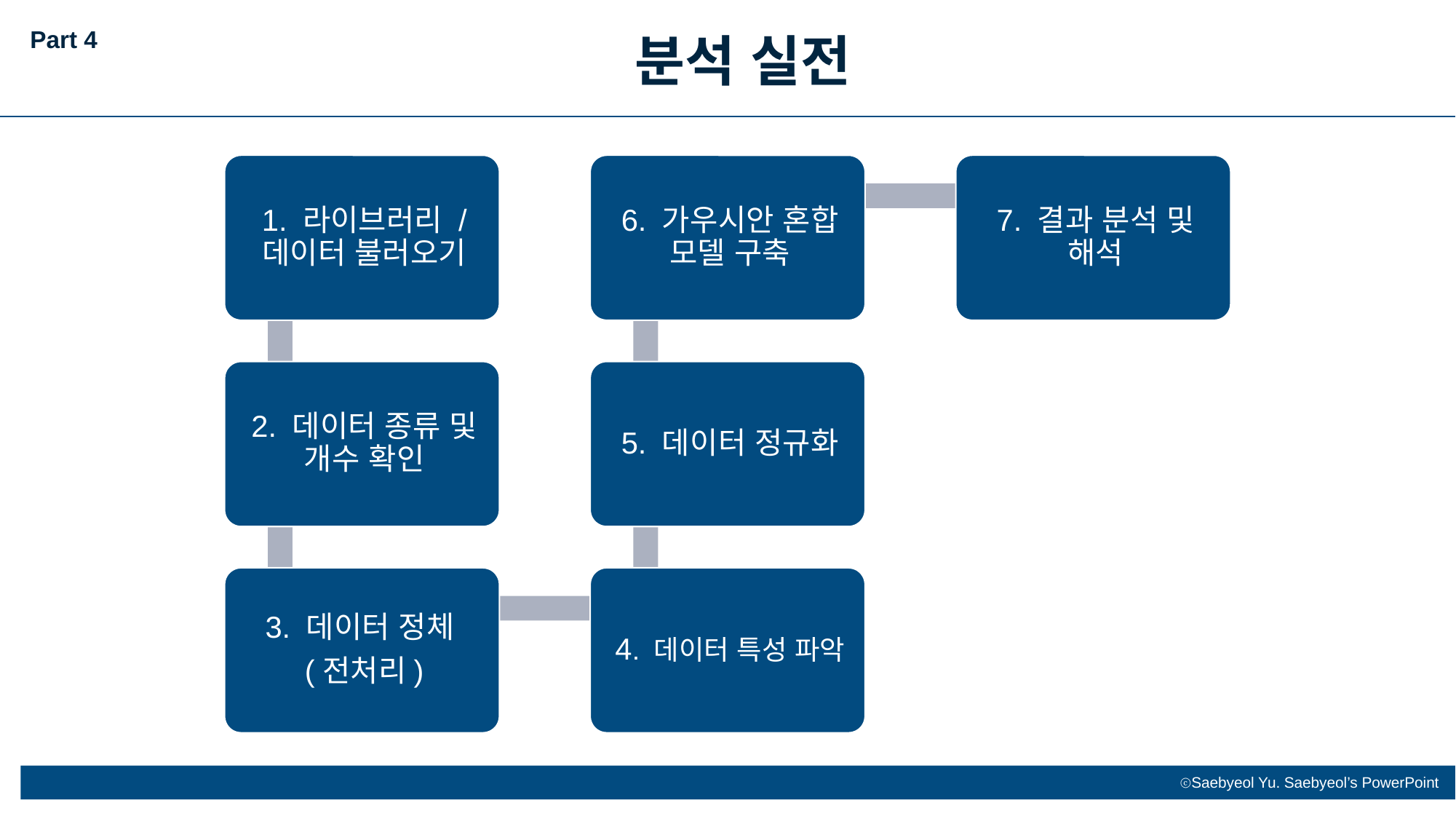

Part 4
분석 실전
1. 라이브러리 / 데이터 불러오기
2. 데이터 종류 및 개수 확인
3. 데이터 정체
(전처리)
4. 데이터 특성 파악
5. 데이터 정규화
6. 가우시안 혼합 모델 구축
7. 결과 분석 및 해석